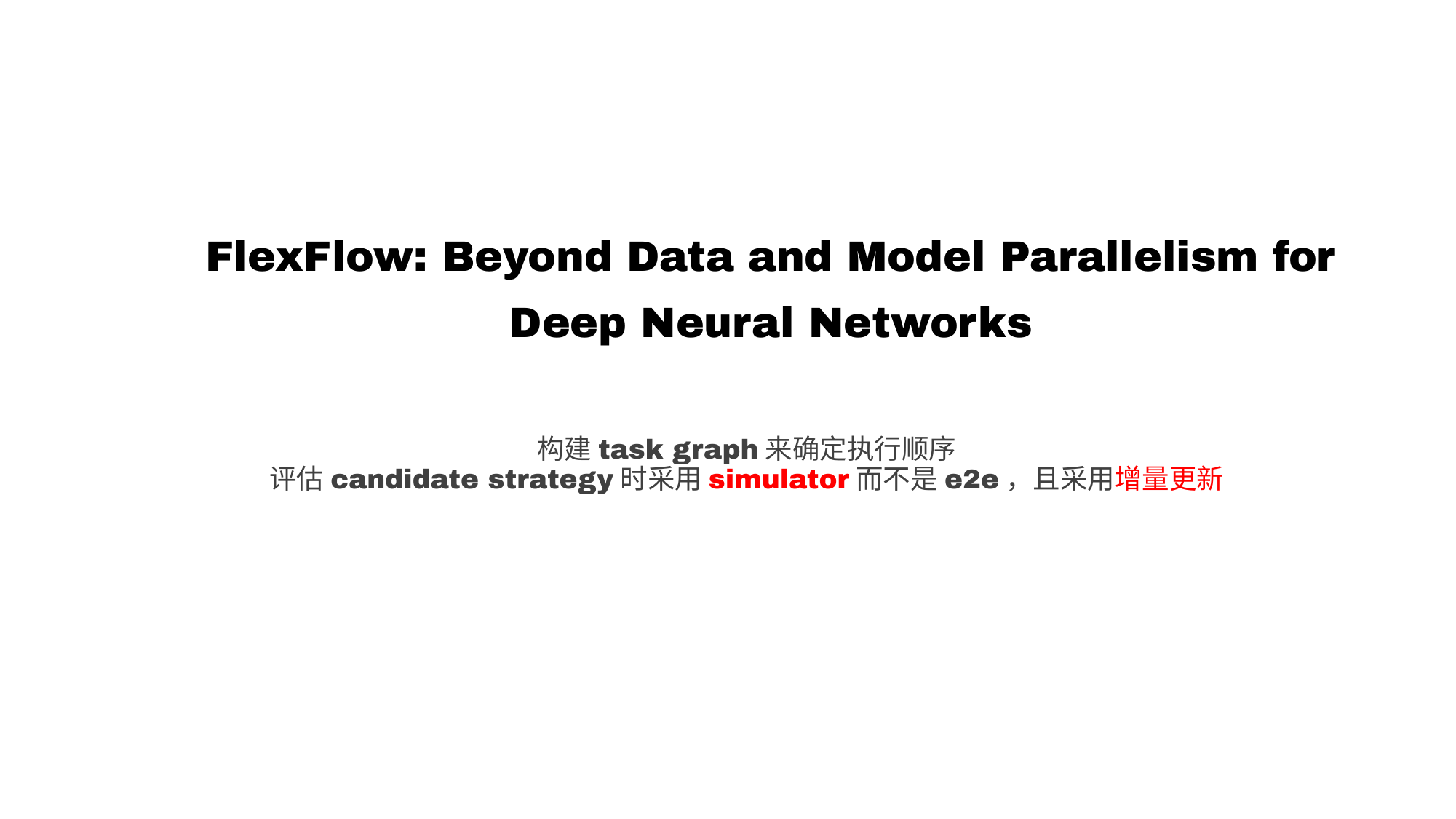

# FlexFlow: Beyond Data and Model Parallelism for Deep Neural Networks
构建task graph来确定执行顺序
评估candidate strategy时采用simulator而不是e2e，且采用增量更新